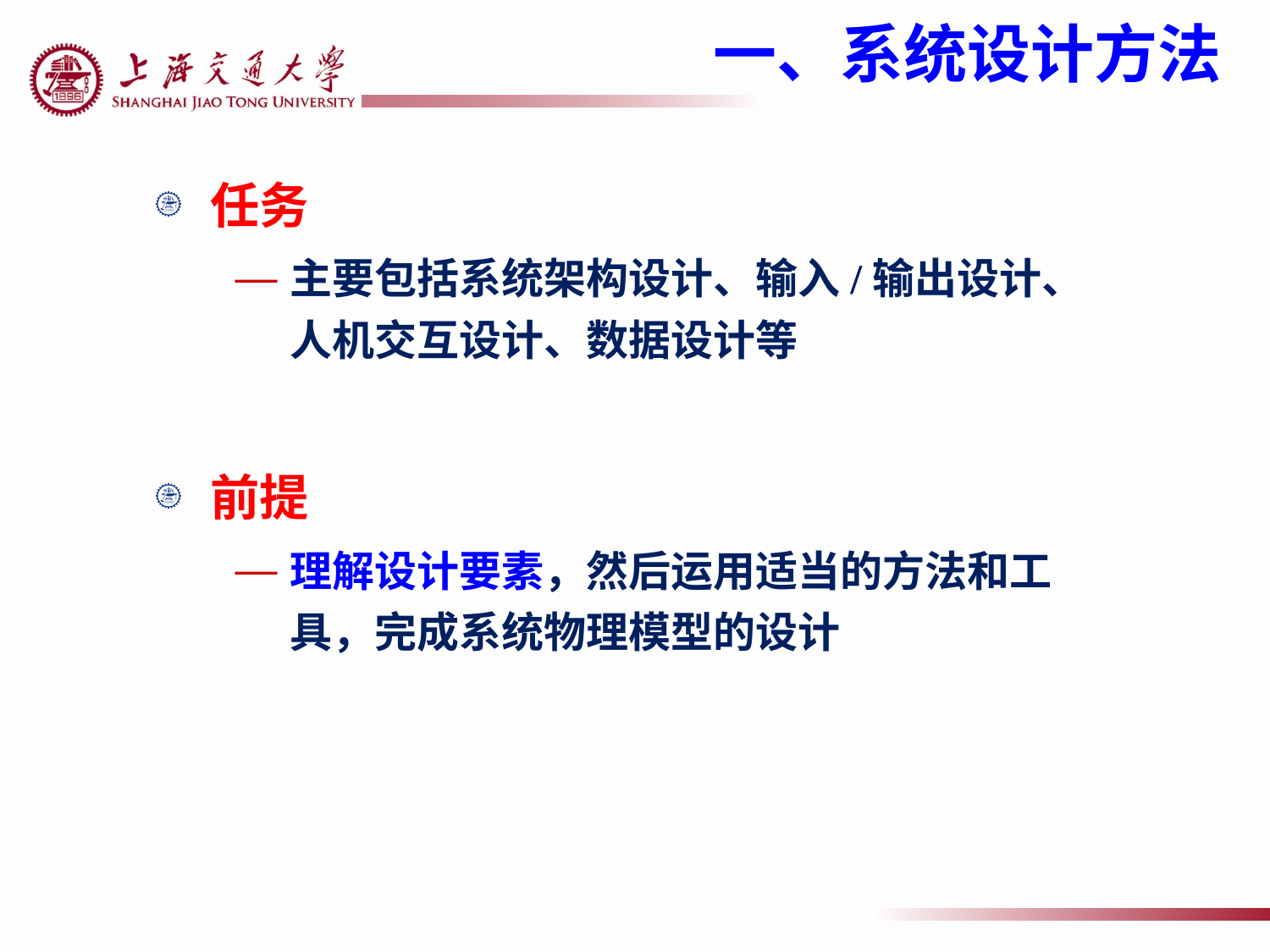

一、系统设计方法
任务
主要包括系统架构设计、输入/输出设计、人机交互设计、数据设计等

前提
理解设计要素，然后运用适当的方法和工具，完成系统物理模型的设计